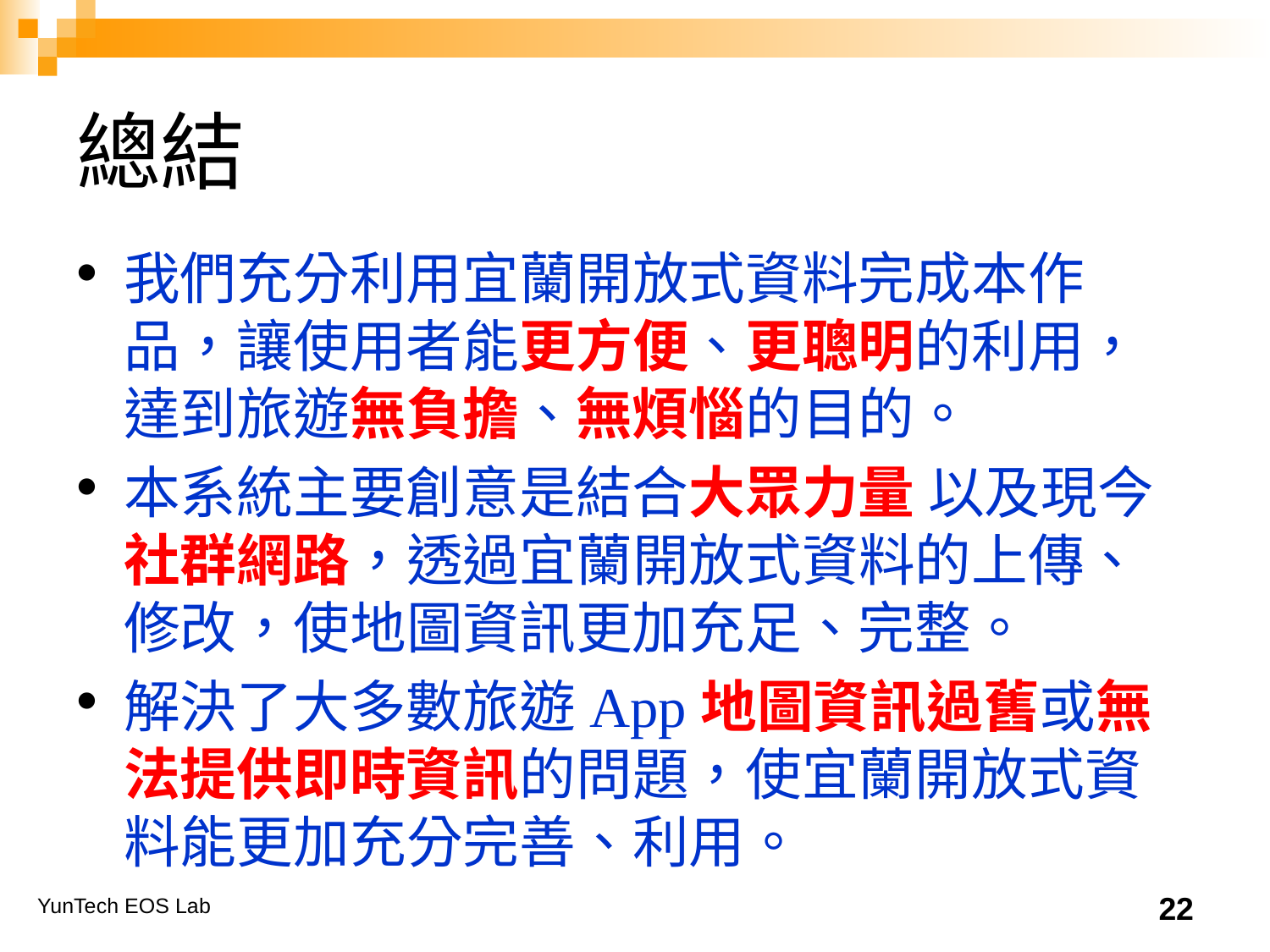

# 總結
我們充分利用宜蘭開放式資料完成本作品，讓使用者能更方便、更聰明的利用，達到旅遊無負擔、無煩惱的目的。
本系統主要創意是結合大眾力量 以及現今社群網路，透過宜蘭開放式資料的上傳、修改，使地圖資訊更加充足、完整。
解決了大多數旅遊App地圖資訊過舊或無法提供即時資訊的問題，使宜蘭開放式資料能更加充分完善、利用。

22